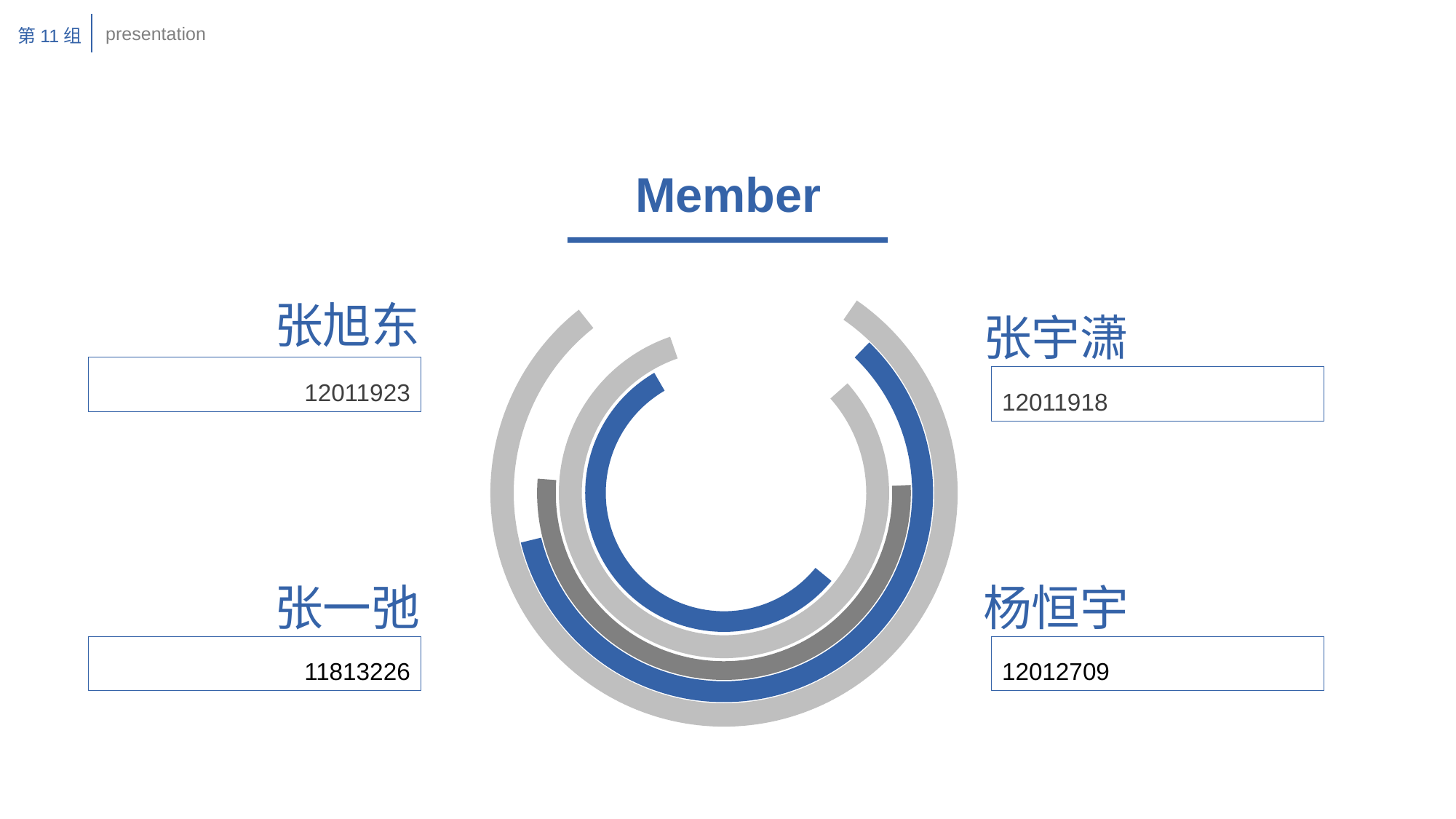

presentation
第11组
Member

张旭东
张宇潇

12011923
12011918
张一弛
杨恒宇
11813226
12012709